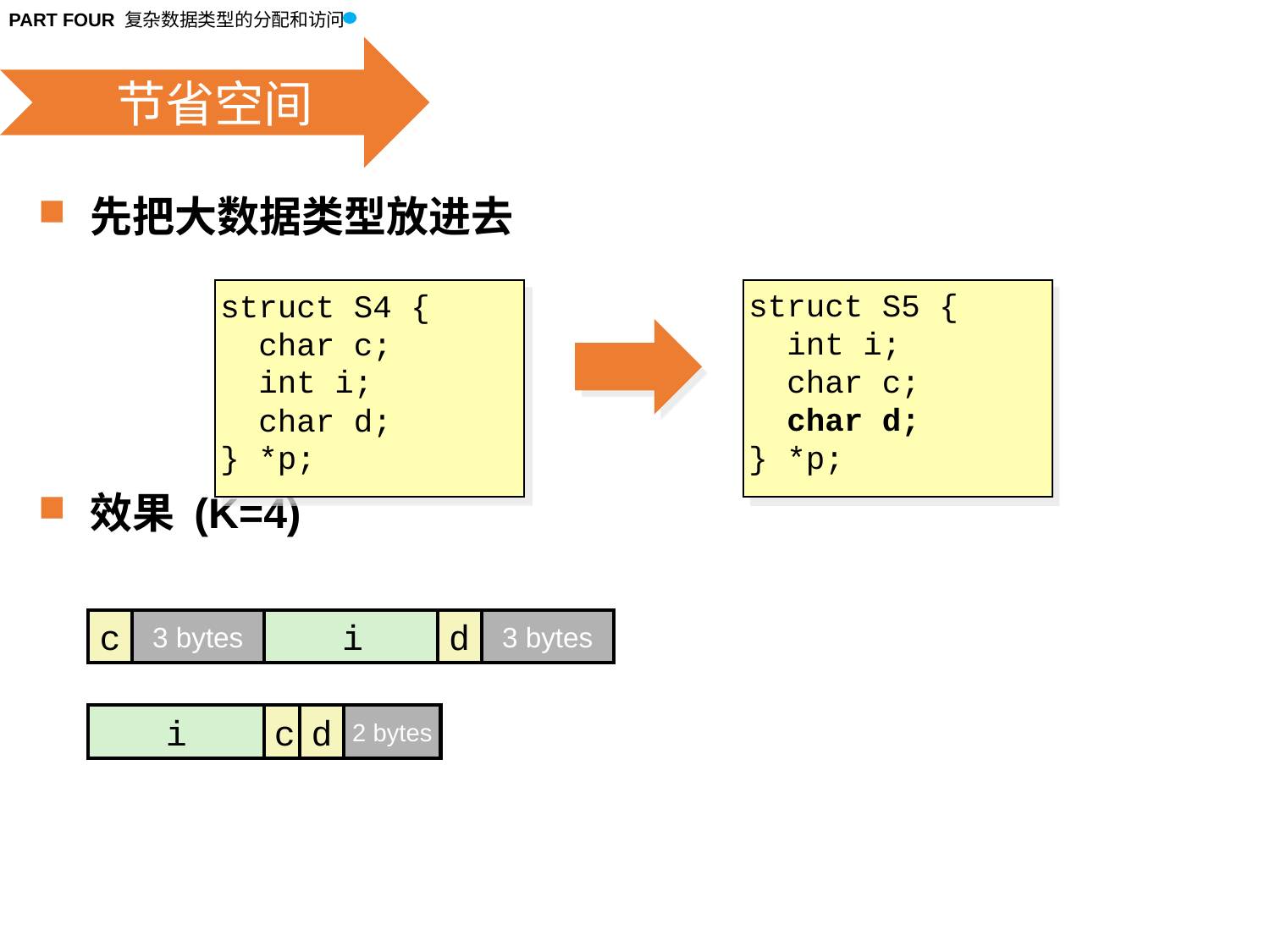

PART FOUR 复杂数据类型的分配和访问

节省空间
先把大数据类型放进去

效果 (K=4)
struct S5 {
  int i;
  char c;
  char d;
} *p;
struct S4 {
  char c;
  int i;
  char d;
} *p;

c
3 bytes
i
d
3 bytes
i
c
d
2 bytes